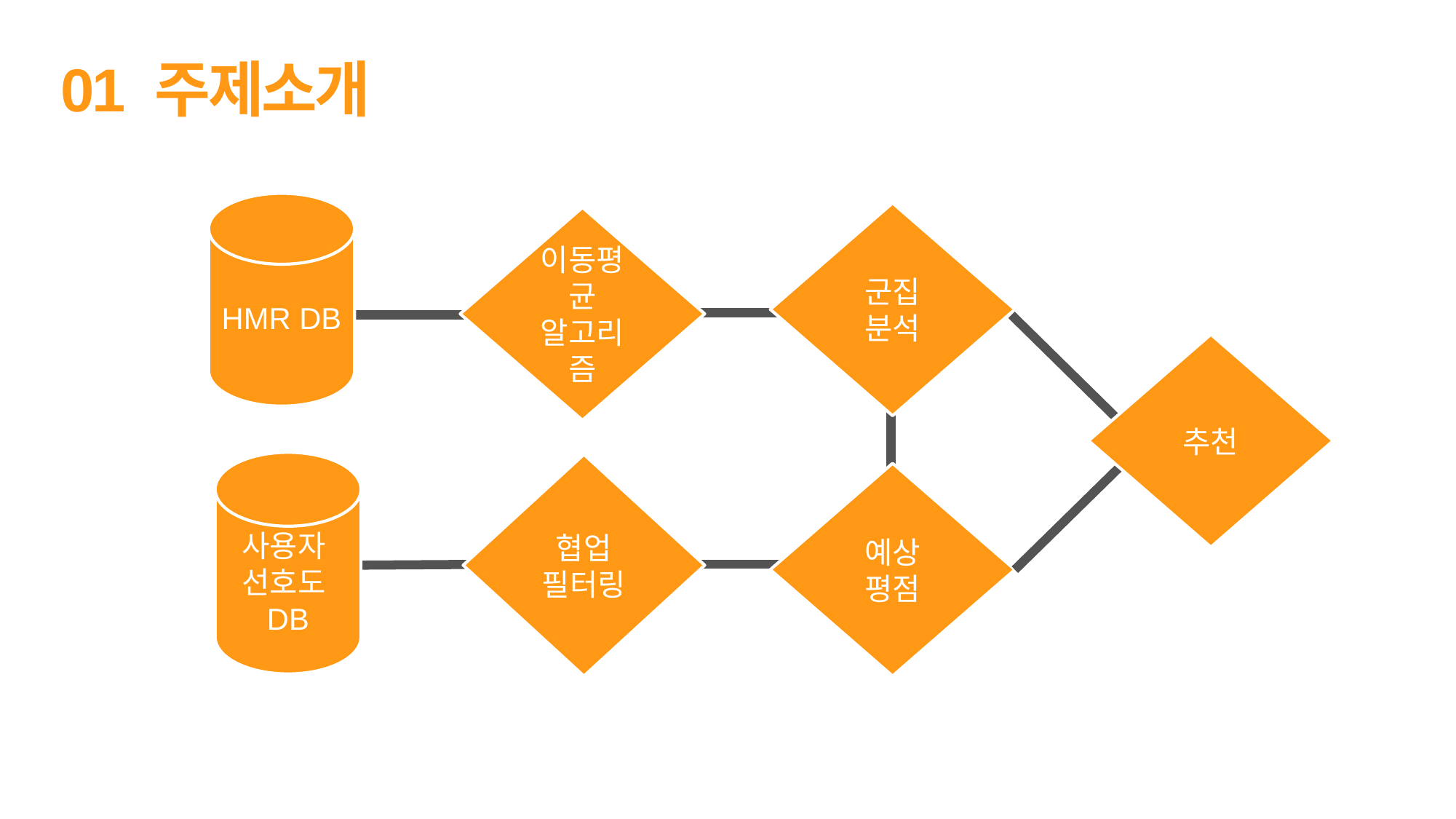

01 주제소개
HMR DB
군집
분석
이동평균
알고리즘
추천
사용자
선호도
DB
협업
필터링
예상
평점